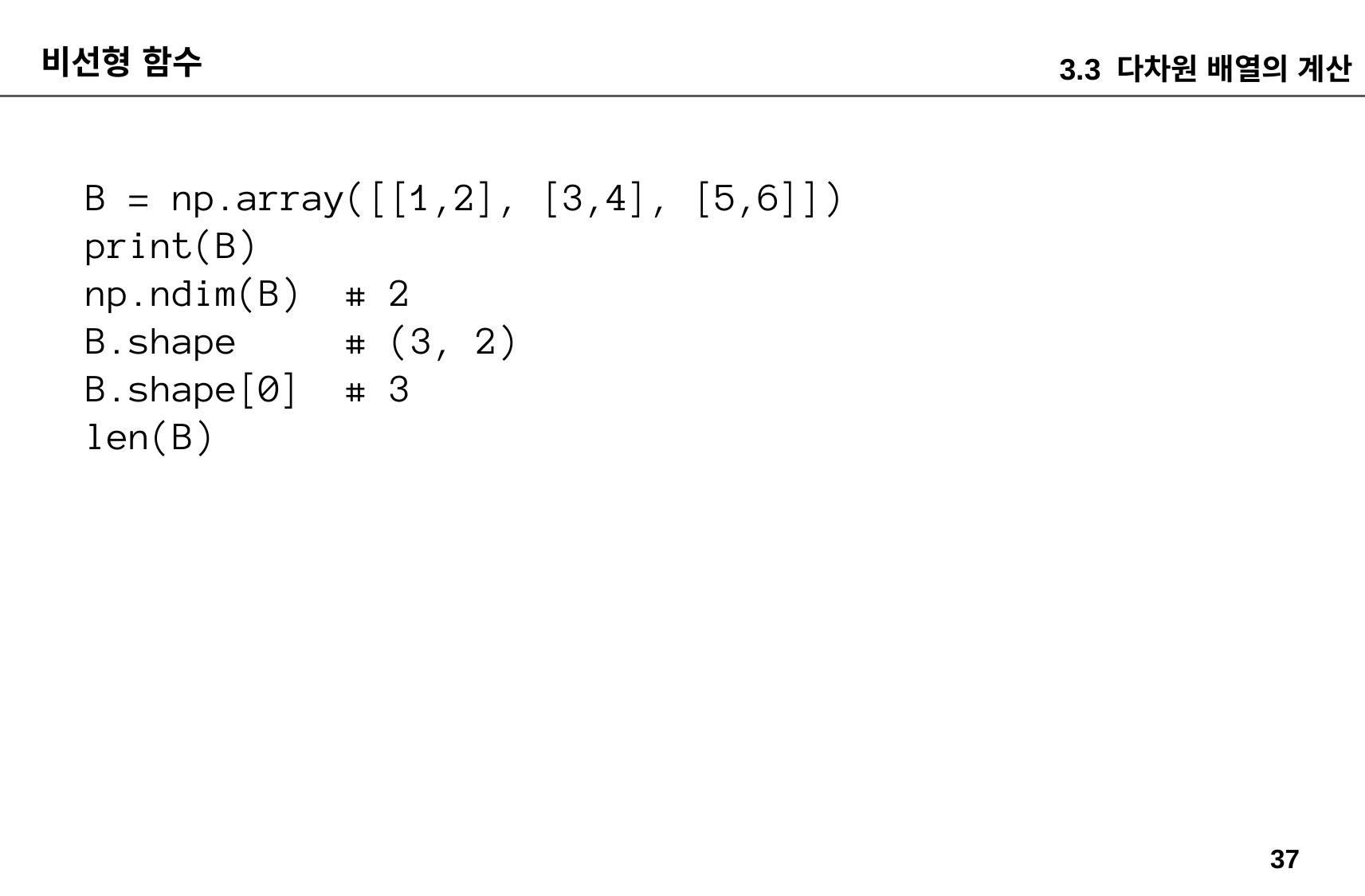

비선형 함수
3.3 다차원 배열의 계산
B = np.array([[1,2], [3,4], [5,6]])
print(B)
np.ndim(B)  # 2
B.shape     # (3, 2)
B.shape[0]  # 3
len(B)